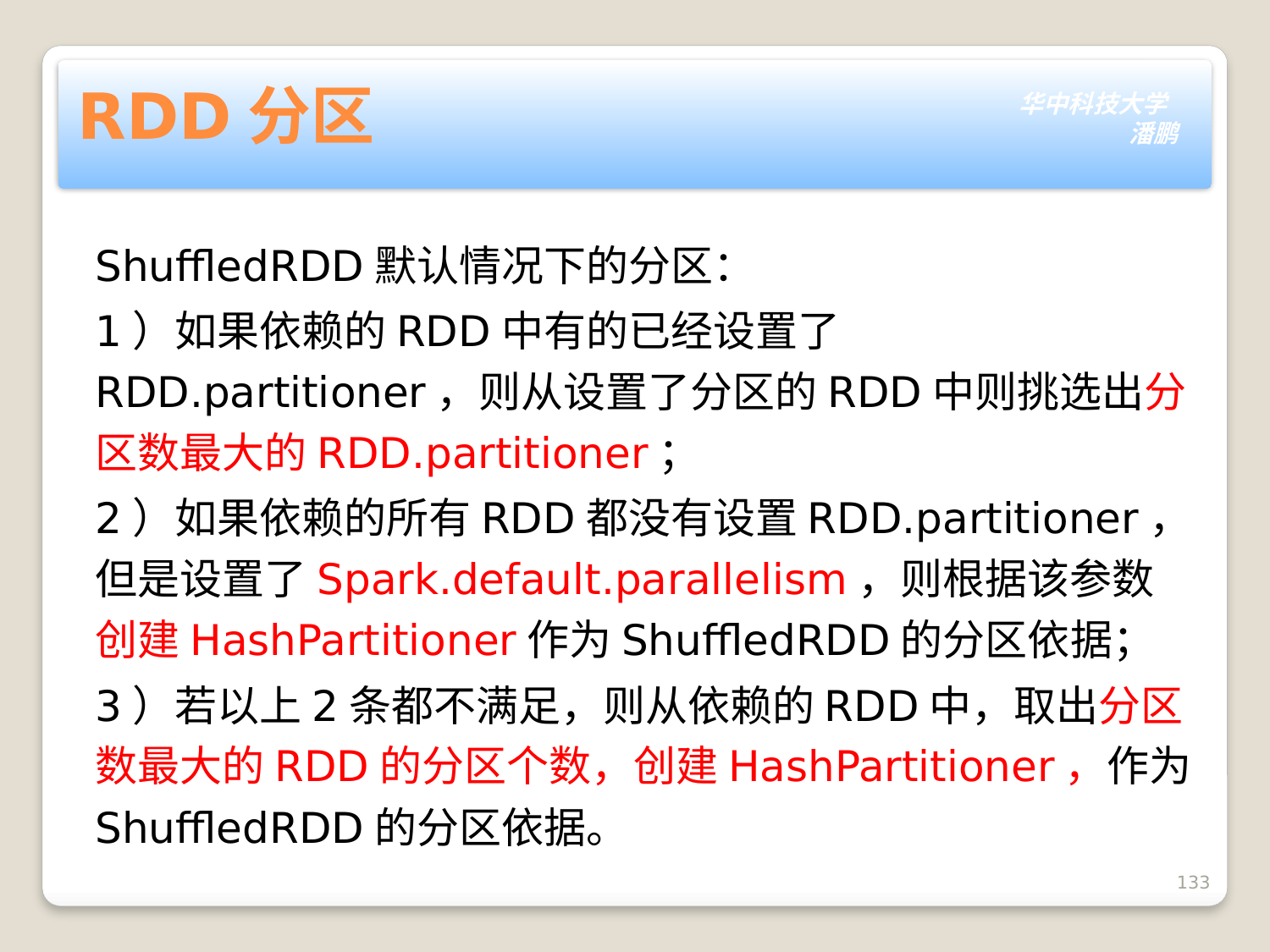

# RDD分区
ShuffledRDD默认情况下的分区：
1）如果依赖的RDD中有的已经设置了RDD.partitioner，则从设置了分区的RDD中则挑选出分区数最大的RDD.partitioner；
2）如果依赖的所有RDD都没有设置RDD.partitioner，但是设置了Spark.default.parallelism，则根据该参数创建HashPartitioner作为ShuffledRDD的分区依据；
3）若以上2条都不满足，则从依赖的RDD中，取出分区数最大的RDD的分区个数，创建HashPartitioner，作为ShuffledRDD的分区依据。

133